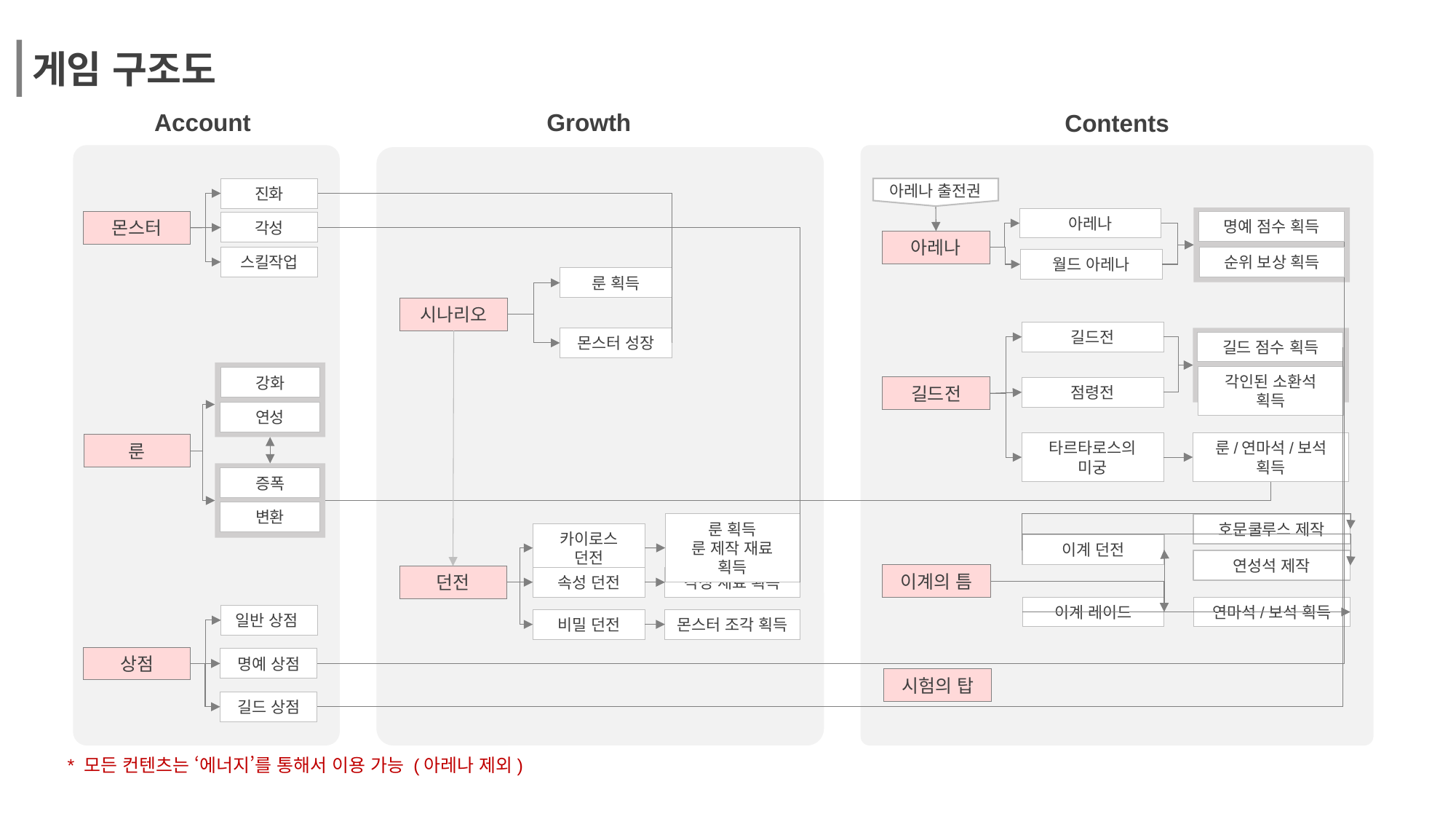

게임 구조도
Account
Growth
Contents

아레나 출전권
진화
몬스터
각성
스킬작업

아레나
명예 점수 획득
아레나
순위 보상 획득
월드 아레나
룬 획득
시나리오
몬스터 성장
길드전

길드 점수 획득

강화
연성
룬

증폭
변환
각인된 소환석 획득
길드전
점령전
타르타로스의 미궁
룬/연마석/보석 획득
룬 획득
룬 제작 재료 획득
카이로스 던전
던전
속성 던전
각성 재료 획득
비밀 던전
몬스터 조각 획득
호문쿨루스 제작
이계 던전
연성석 제작
이계의 틈
이계 레이드
연마석/보석 획득
일반 상점
상점
명예 상점
길드 상점
시험의 탑
* 모든 컨텐츠는 ‘에너지’를 통해서 이용 가능 (아레나 제외)